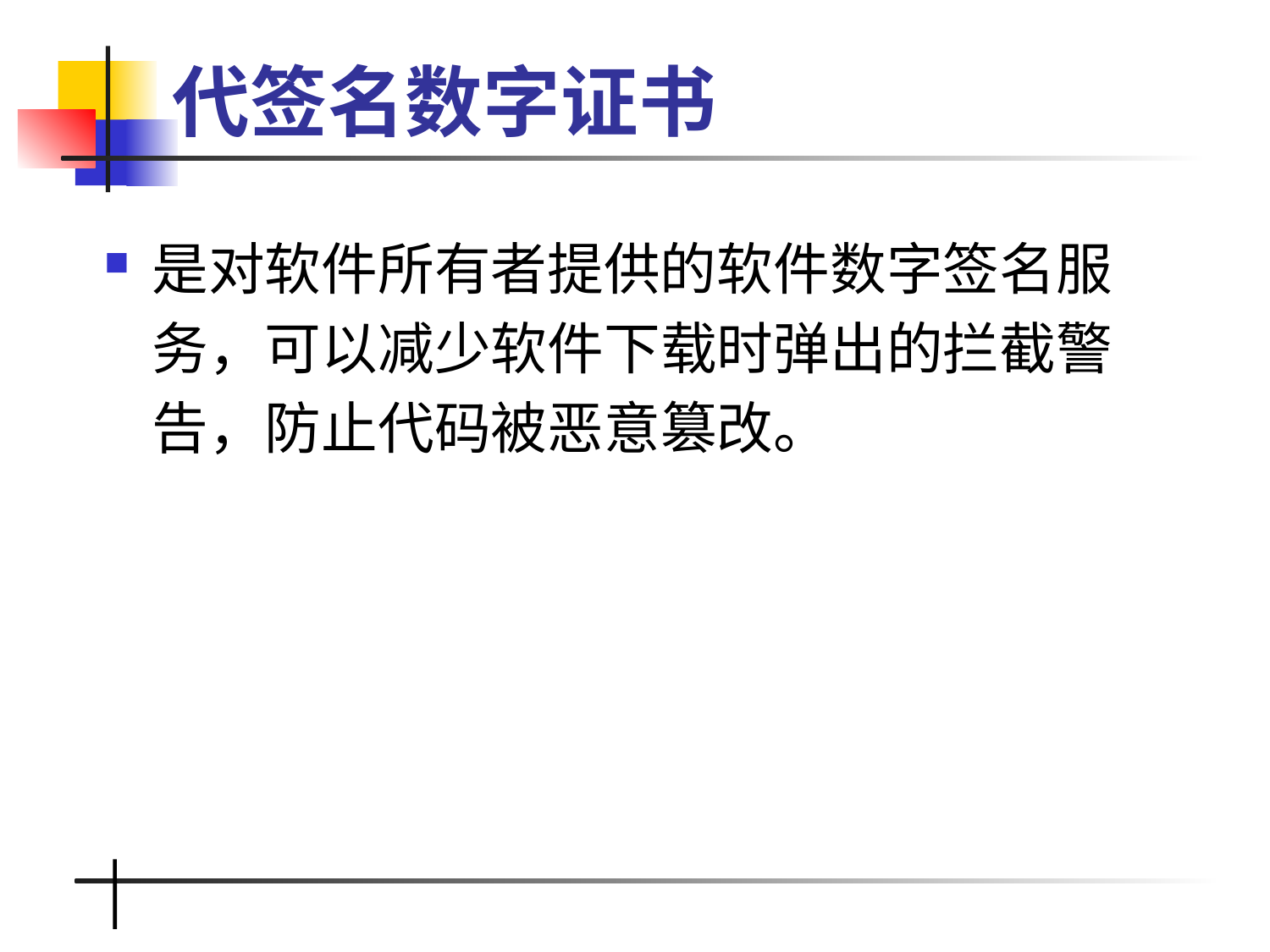

# 代签名数字证书
是对软件所有者提供的软件数字签名服务，可以减少软件下载时弹出的拦截警告，防止代码被恶意篡改。